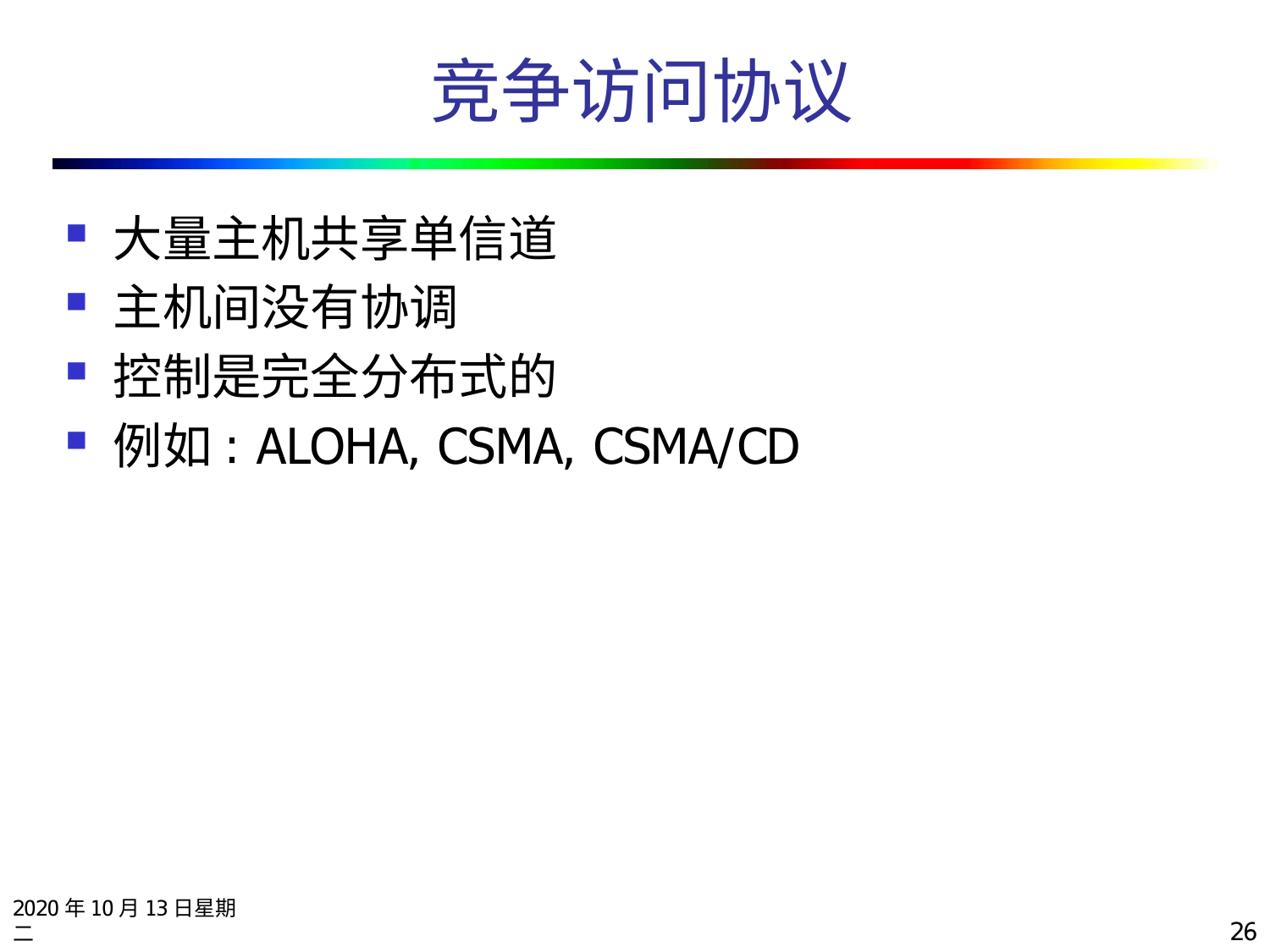

# 竞争访问协议
大量主机共享单信道
主机间没有协调
控制是完全分布式的
例如: ALOHA, CSMA, CSMA/CD
2020年10月13日星期二
26